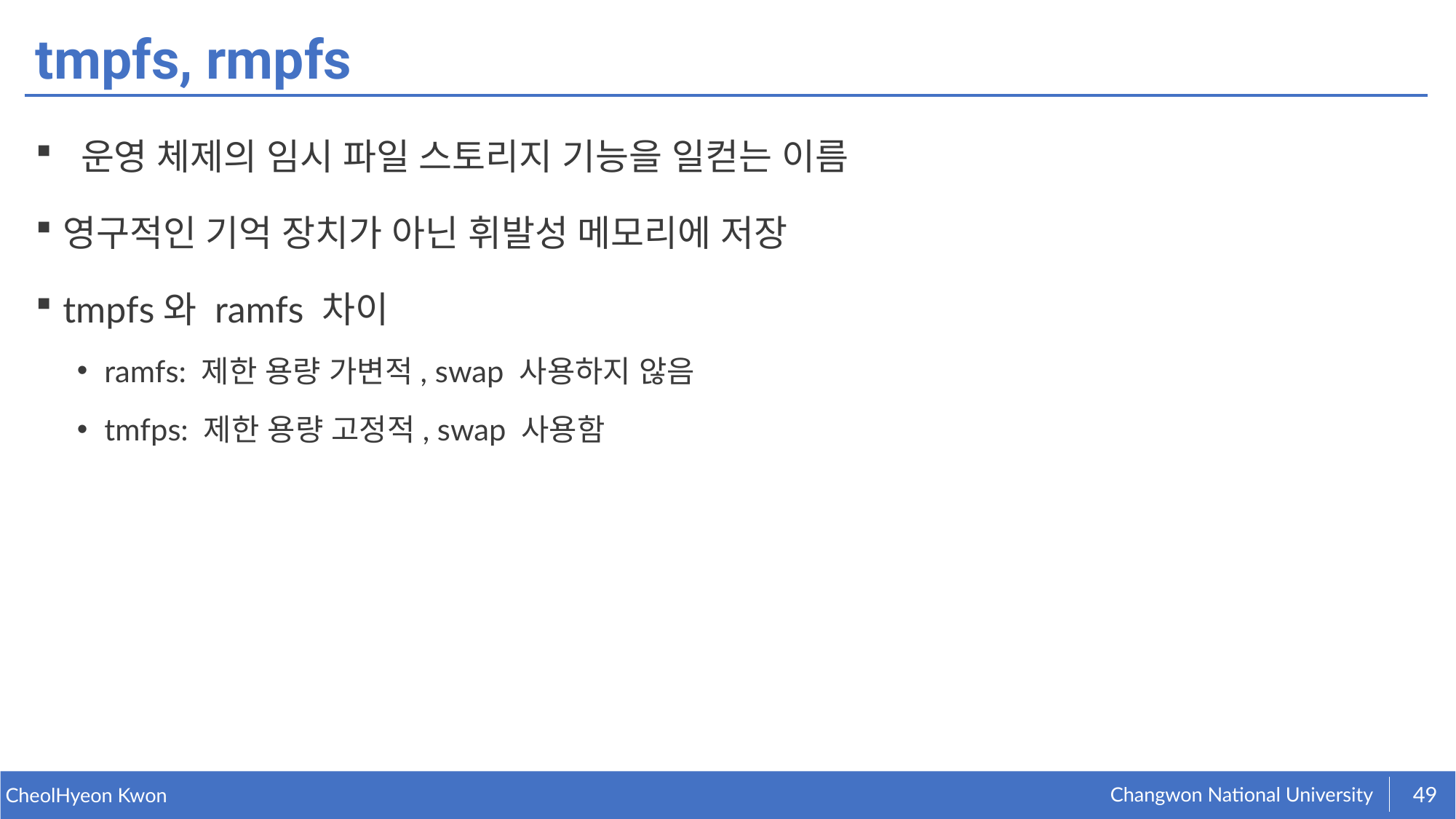

# tmpfs, rmpfs
 운영 체제의 임시 파일 스토리지 기능을 일컫는 이름
영구적인 기억 장치가 아닌 휘발성 메모리에 저장
tmpfs와 ramfs 차이
ramfs: 제한 용량 가변적, swap 사용하지 않음
tmfps: 제한 용량 고정적, swap 사용함
49